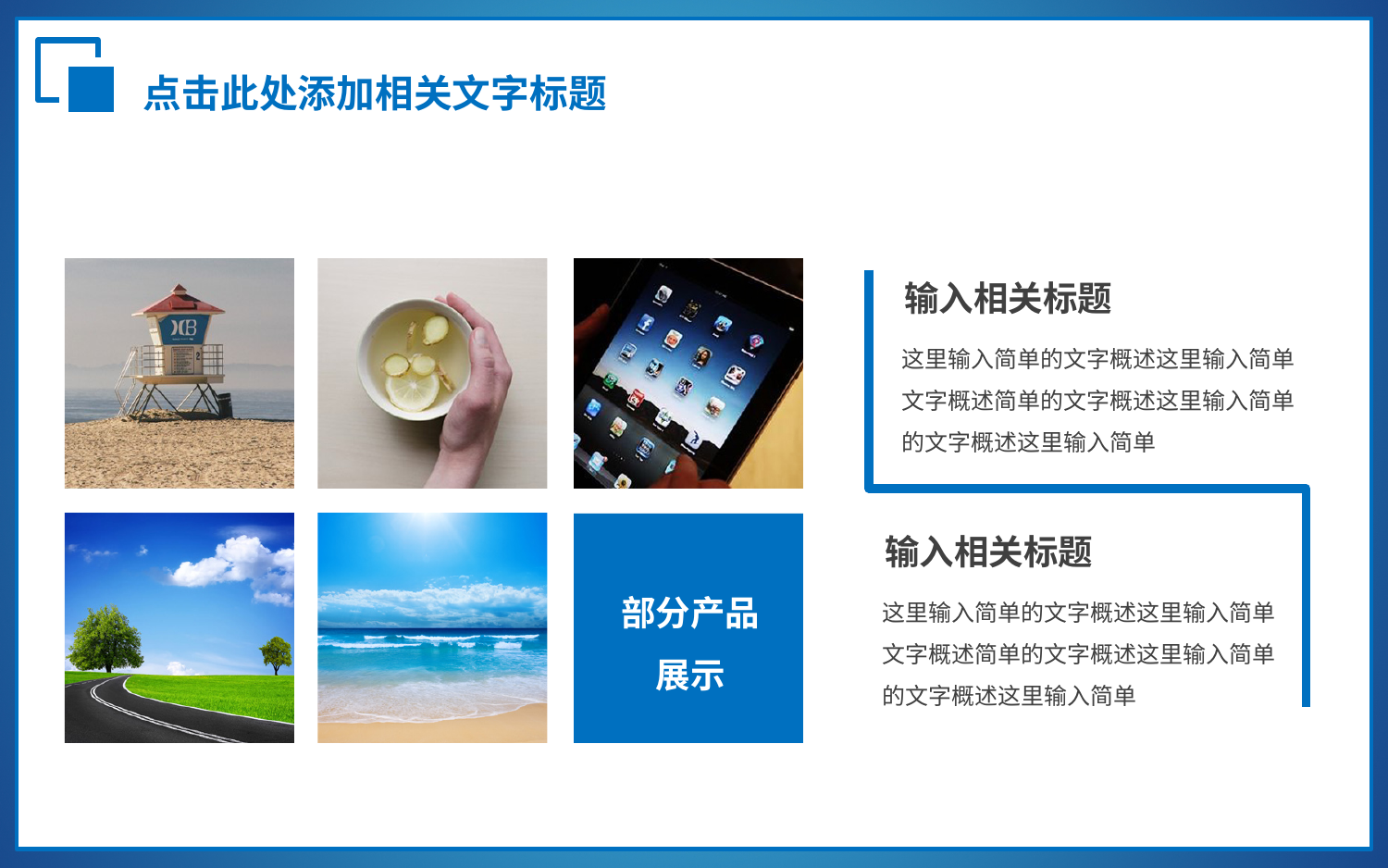

点击此处添加相关文字标题

输入相关标题
这里输入简单的文字概述这里输入简单文字概述简单的文字概述这里输入简单的文字概述这里输入简单

输入相关标题
部分产品
展示
这里输入简单的文字概述这里输入简单文字概述简单的文字概述这里输入简单的文字概述这里输入简单